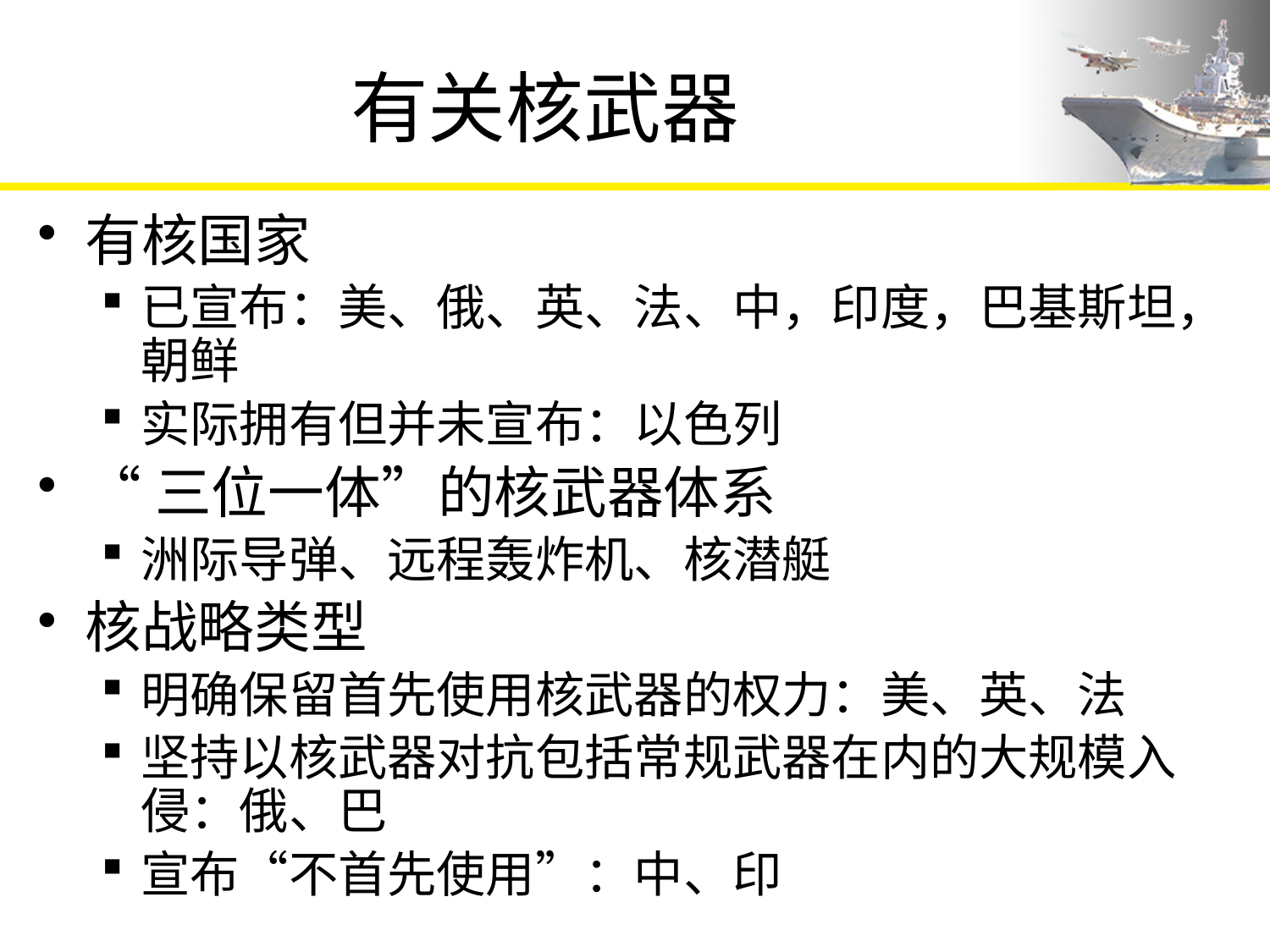

# 有关核武器
有核国家
已宣布：美、俄、英、法、中，印度，巴基斯坦，朝鲜
实际拥有但并未宣布：以色列
“三位一体”的核武器体系
洲际导弹、远程轰炸机、核潜艇
核战略类型
明确保留首先使用核武器的权力：美、英、法
坚持以核武器对抗包括常规武器在内的大规模入侵：俄、巴
宣布“不首先使用”：中、印